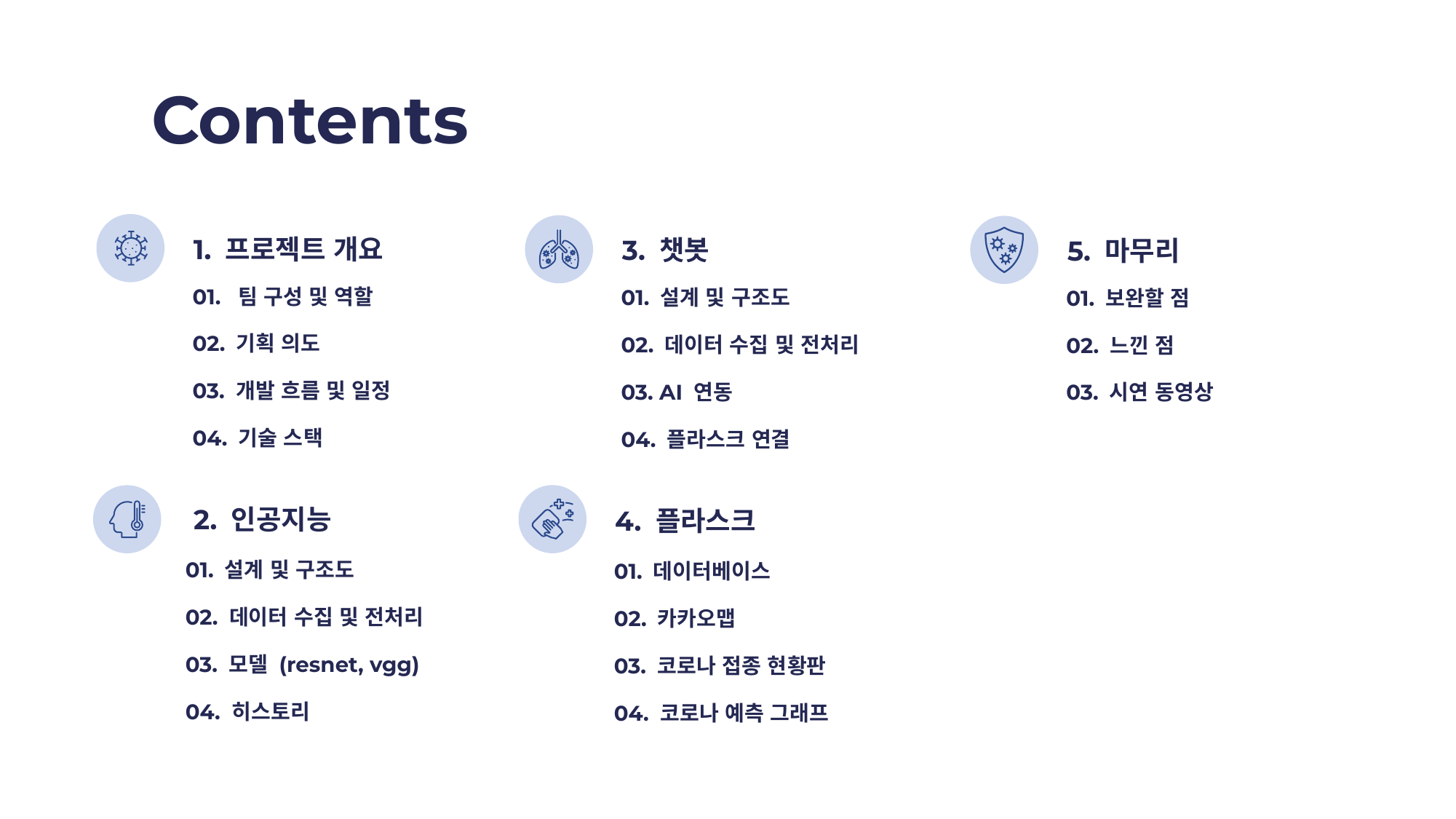

Contents

1. 프로젝트 개요
3. 챗봇
5. 마무리

01.  팀 구성 및 역할
01. 설계 및 구조도
01. 보완할 점
02. 기획 의도
02. 데이터 수집 및 전처리
02. 느낀 점
03. 개발 흐름 및 일정
03. AI 연동
03. 시연 동영상
04. 기술 스택
04. 플라스크 연결

2. 인공지능
4. 플라스크

01. 설계 및 구조도
01. 데이터베이스
02. 데이터 수집 및 전처리
02. 카카오맵
03. 모델 (resnet, vgg)
03. 코로나 접종 현황판
04. 히스토리
04. 코로나 예측 그래프